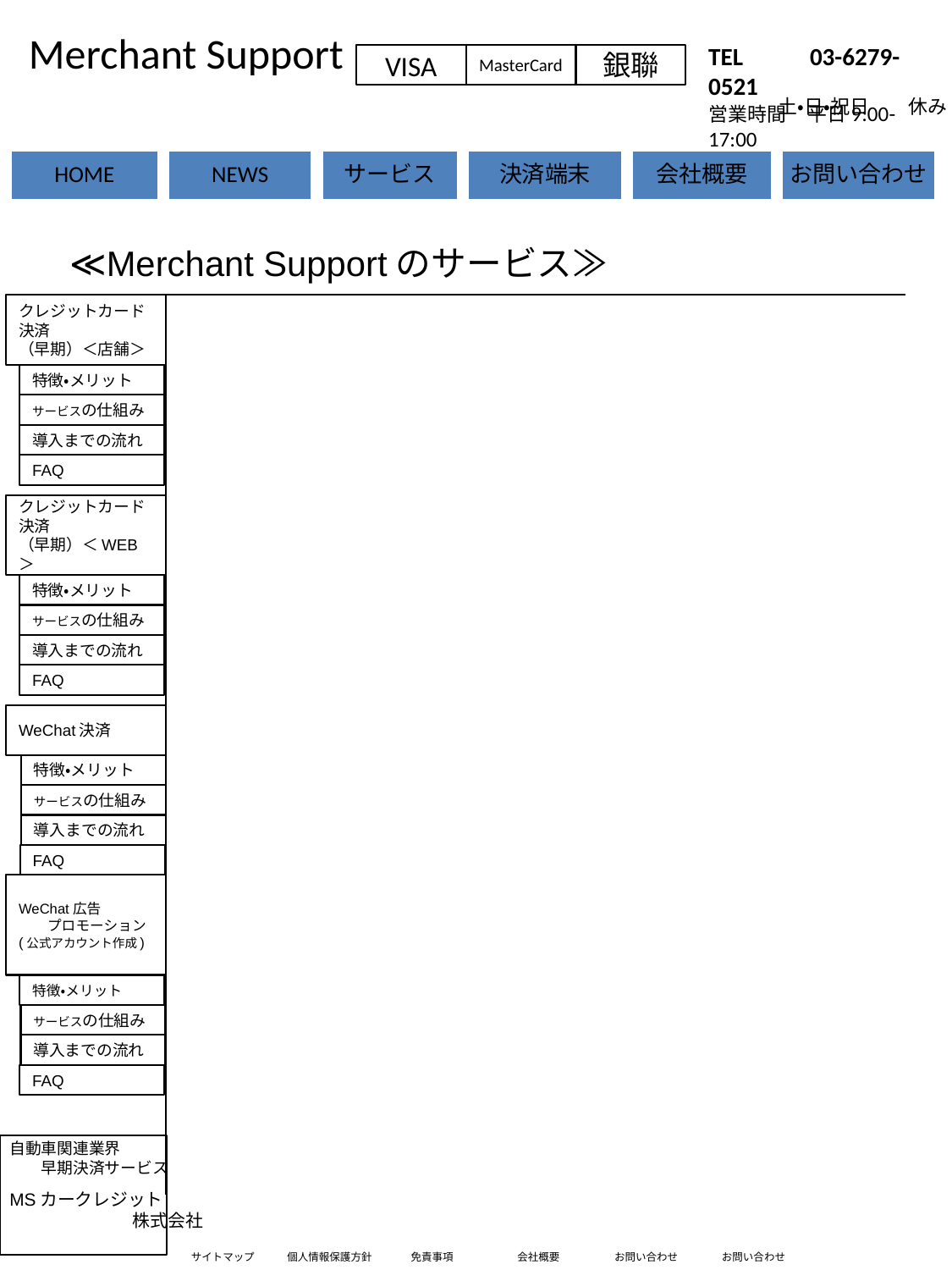

Merchant Support
サービス画面
TEL 　　03-6279-0521
営業時間　平日9:00-17:00

VISA
MasterCard
銀聯
土・日・祝日　　休み
HOME
NEWS
サービス
決済端末
会社概要
お問い合わせ
≪Merchant Supportのサービス≫
クレジットカード決済
（早期）＜店舗＞
特徴・メリット
サービスの仕組み
導入までの流れ
FAQ
クレジットカード決済
（早期）＜WEB＞
特徴・メリット
サービスの仕組み
導入までの流れ
FAQ
WeChat決済
特徴・メリット
サービスの仕組み
導入までの流れ
FAQ
WeChat広告
        プロモーション
(公式アカウント作成)
特徴・メリット
サービスの仕組み
導入までの流れ
FAQ
自動車関連業界
　　早期決済サービス

MSカークレジット
　　　　　　　株式会社
サイトマップ
個人情報保護方針
免責事項
会社概要
お問い合わせ
お問い合わせ